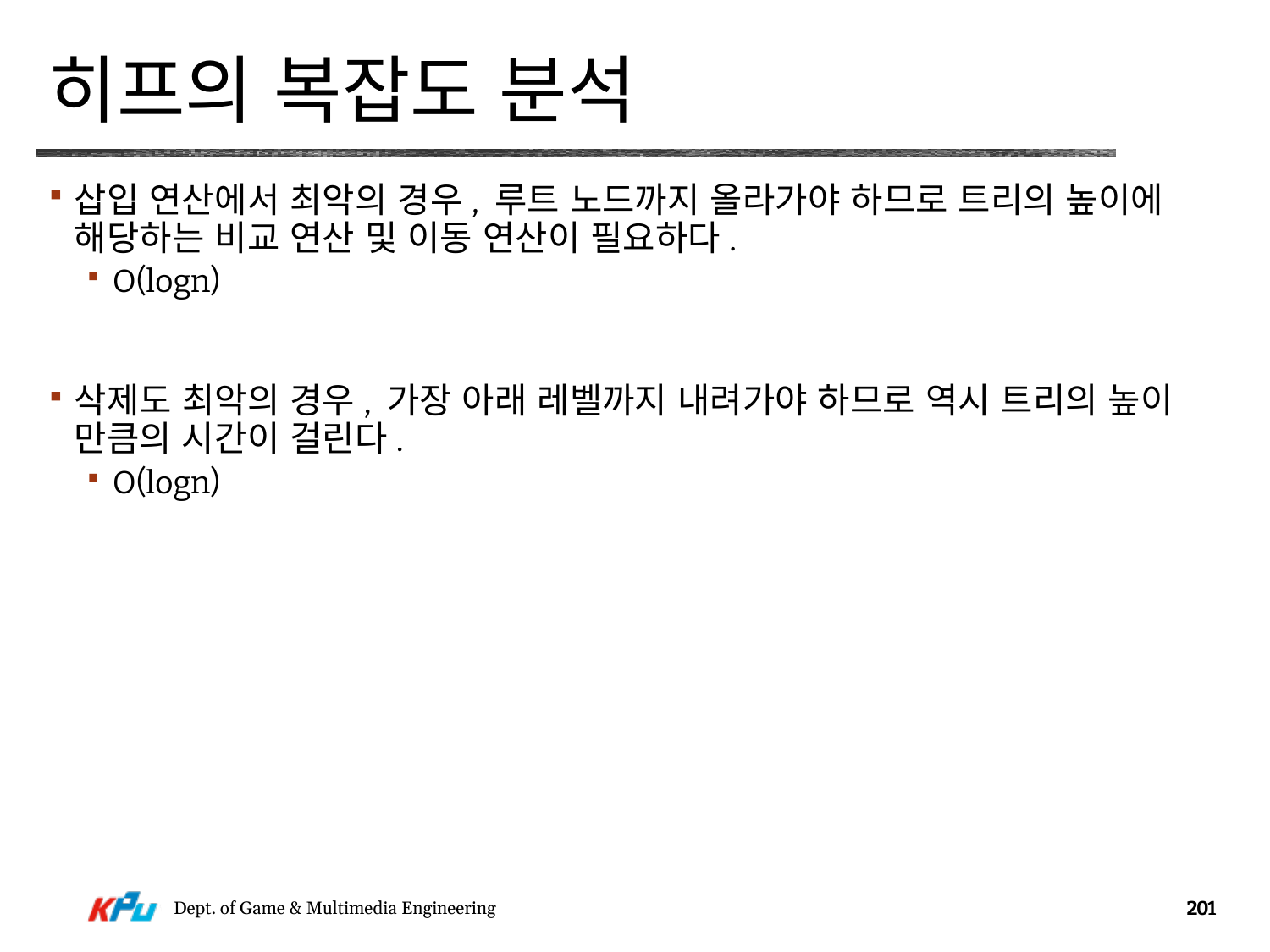

# 히프의 복잡도 분석
삽입 연산에서 최악의 경우, 루트 노드까지 올라가야 하므로 트리의 높이에 해당하는 비교 연산 및 이동 연산이 필요하다.
O(logn)

삭제도 최악의 경우, 가장 아래 레벨까지 내려가야 하므로 역시 트리의 높이 만큼의 시간이 걸린다.
O(logn)
Dept. of Game & Multimedia Engineering
201